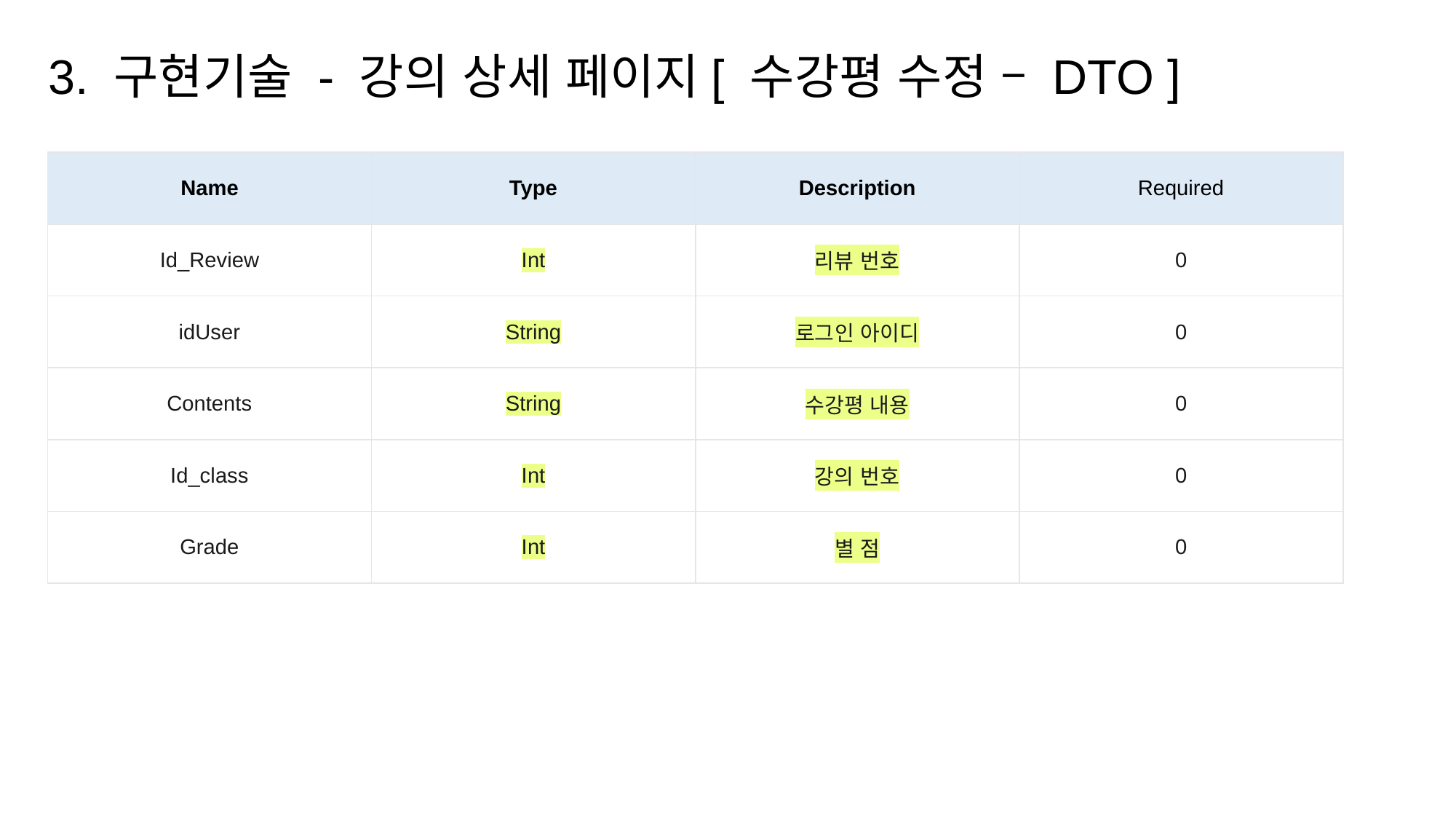

3. 구현기술 - 강의 상세 페이지[ 수강평 수정 – DTO ]
| Name | Type | Description | Required |
| --- | --- | --- | --- |
| Id\_Review | Int | 리뷰 번호 | 0 |
| idUser | String | 로그인 아이디 | 0 |
| Contents | String | 수강평 내용 | 0 |
| Id\_class | Int | 강의 번호 | 0 |
| Grade | Int | 별 점 | 0 |